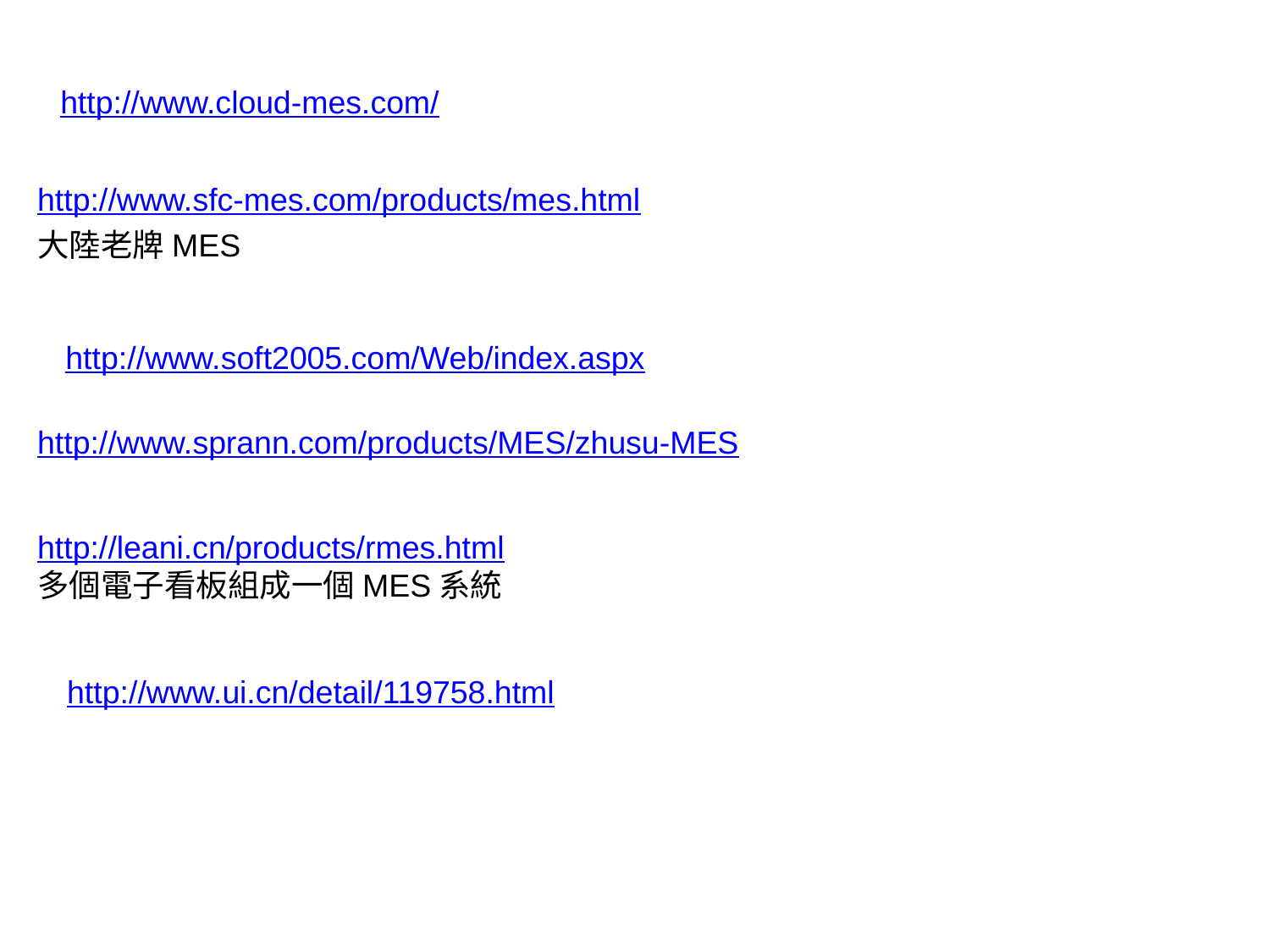

http://www.cloud-mes.com/

http://www.sfc-mes.com/products/mes.html
大陸老牌MES
http://www.soft2005.com/Web/index.aspx

http://www.sprann.com/products/MES/zhusu-MES

http://leani.cn/products/rmes.html
多個電子看板組成一個MES系統
http://www.ui.cn/detail/119758.html